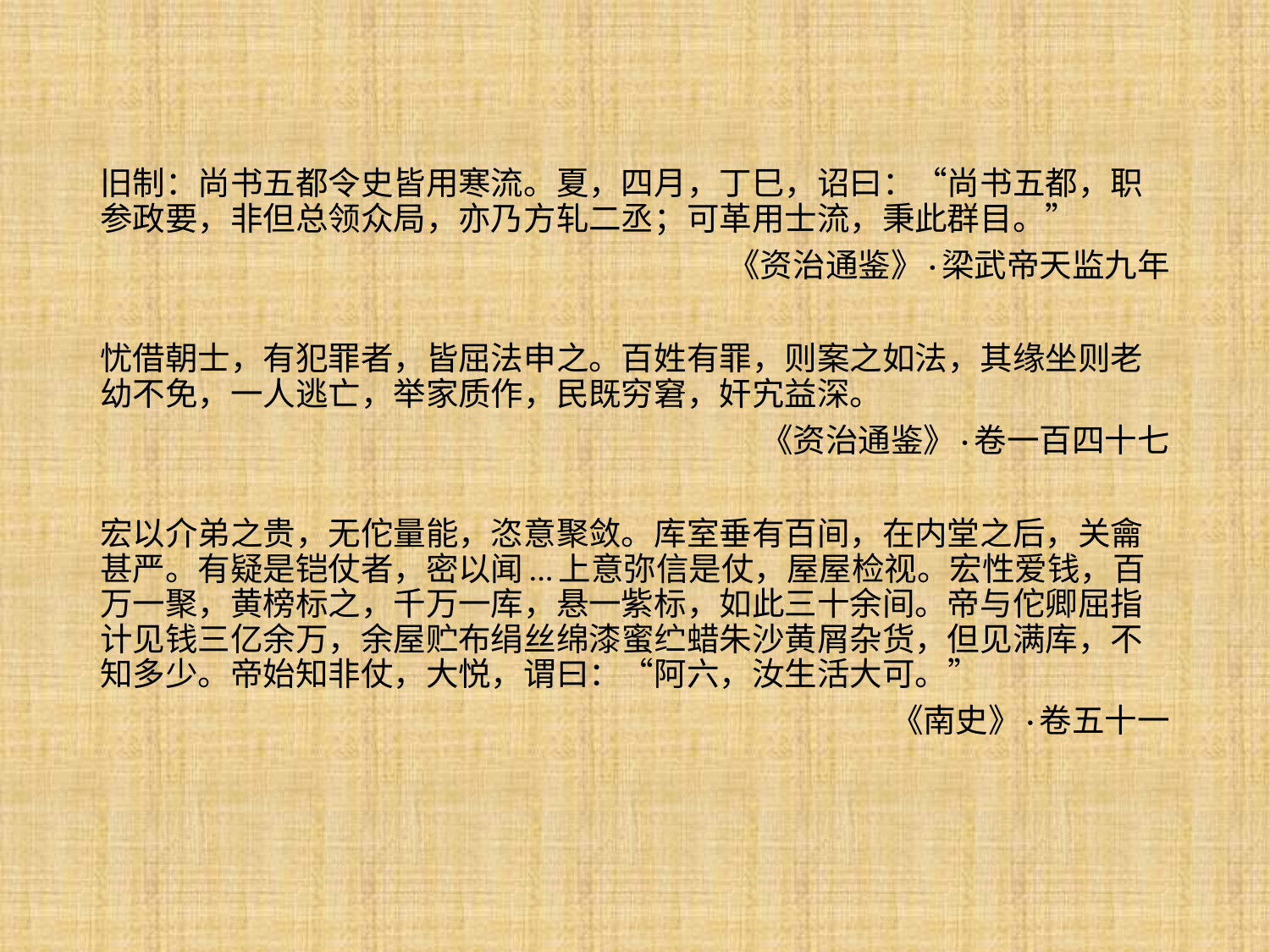

旧制：尚书五都令史皆用寒流。夏，四月，丁巳，诏曰：“尚书五都，职参政要，非但总领众局，亦乃方轧二丞；可革用士流，秉此群目。”
《资治通鉴》·梁武帝天监九年

忧借朝士，有犯罪者，皆屈法申之。百姓有罪，则案之如法，其缘坐则老幼不免，一人逃亡，举家质作，民既穷窘，奸宄益深。
《资治通鉴》·卷一百四十七

宏以介弟之贵，无佗量能，恣意聚敛。库室垂有百间，在内堂之后，关龠甚严。有疑是铠仗者，密以闻...上意弥信是仗，屋屋检视。宏性爱钱，百万一聚，黄榜标之，千万一库，悬一紫标，如此三十余间。帝与佗卿屈指计见钱三亿余万，余屋贮布绢丝绵漆蜜纻蜡朱沙黄屑杂货，但见满库，不知多少。帝始知非仗，大悦，谓曰：“阿六，汝生活大可。”
《南史》·卷五十一